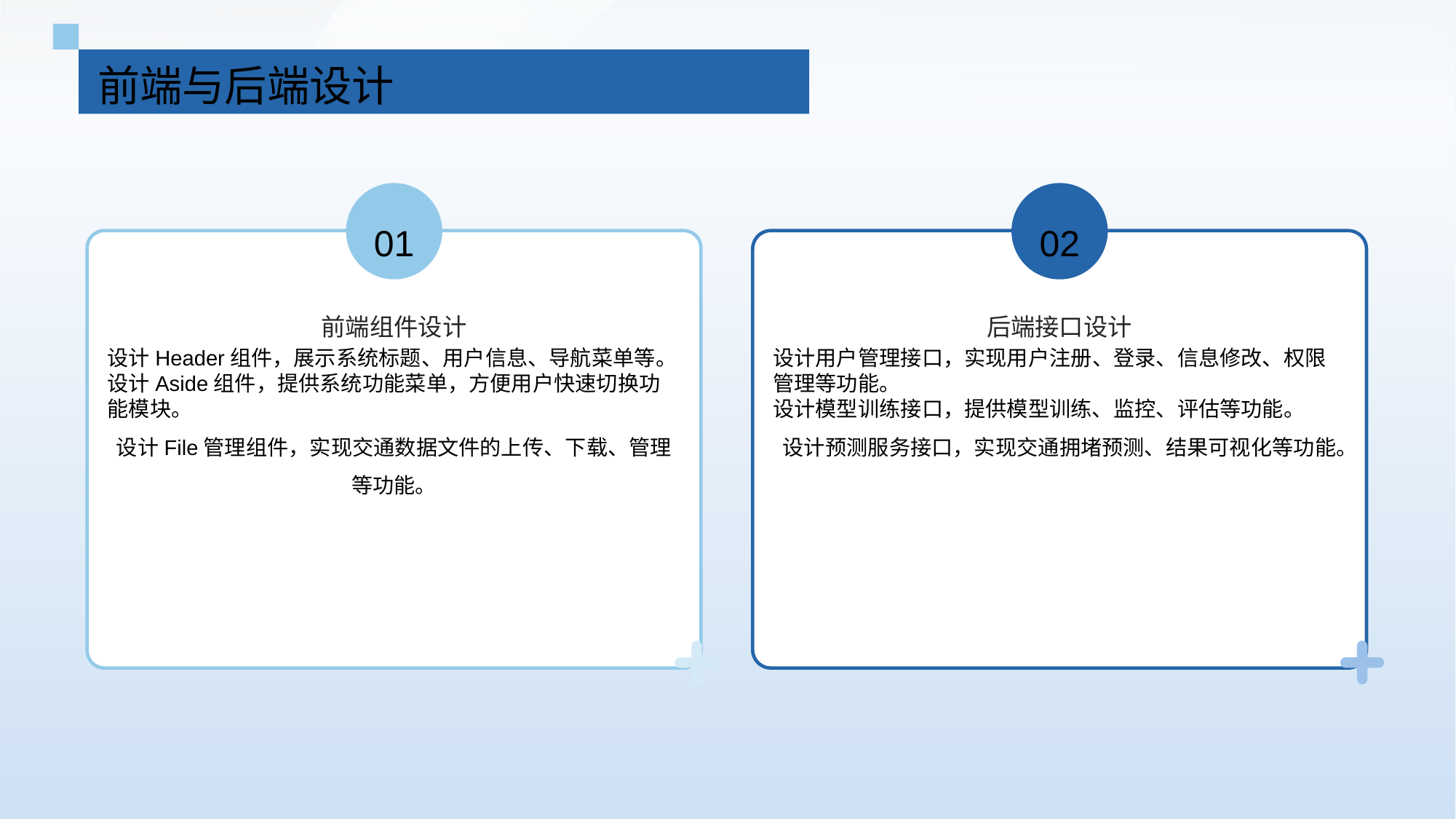

前端与后端设计

01
02

前端组件设计
后端接口设计
设计Header组件，展示系统标题、用户信息、导航菜单等。
设计Aside组件，提供系统功能菜单，方便用户快速切换功能模块。
设计File管理组件，实现交通数据文件的上传、下载、管理等功能。
设计用户管理接口，实现用户注册、登录、信息修改、权限管理等功能。
设计模型训练接口，提供模型训练、监控、评估等功能。
设计预测服务接口，实现交通拥堵预测、结果可视化等功能。